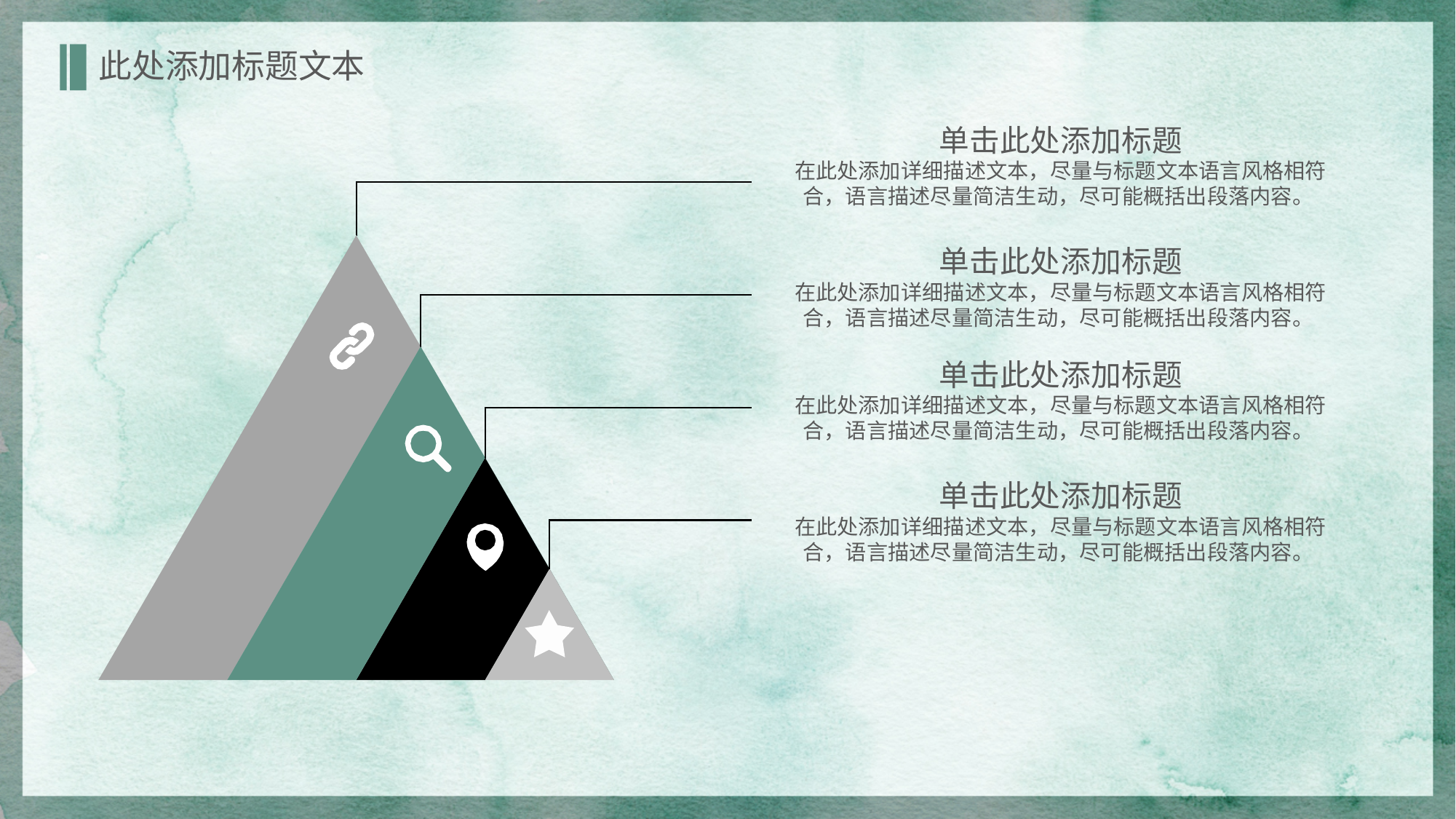

此处添加标题文本

单击此处添加标题
在此处添加详细描述文本，尽量与标题文本语言风格相符合，语言描述尽量简洁生动，尽可能概括出段落内容。

单击此处添加标题
在此处添加详细描述文本，尽量与标题文本语言风格相符合，语言描述尽量简洁生动，尽可能概括出段落内容。

单击此处添加标题
在此处添加详细描述文本，尽量与标题文本语言风格相符合，语言描述尽量简洁生动，尽可能概括出段落内容。

单击此处添加标题
在此处添加详细描述文本，尽量与标题文本语言风格相符合，语言描述尽量简洁生动，尽可能概括出段落内容。